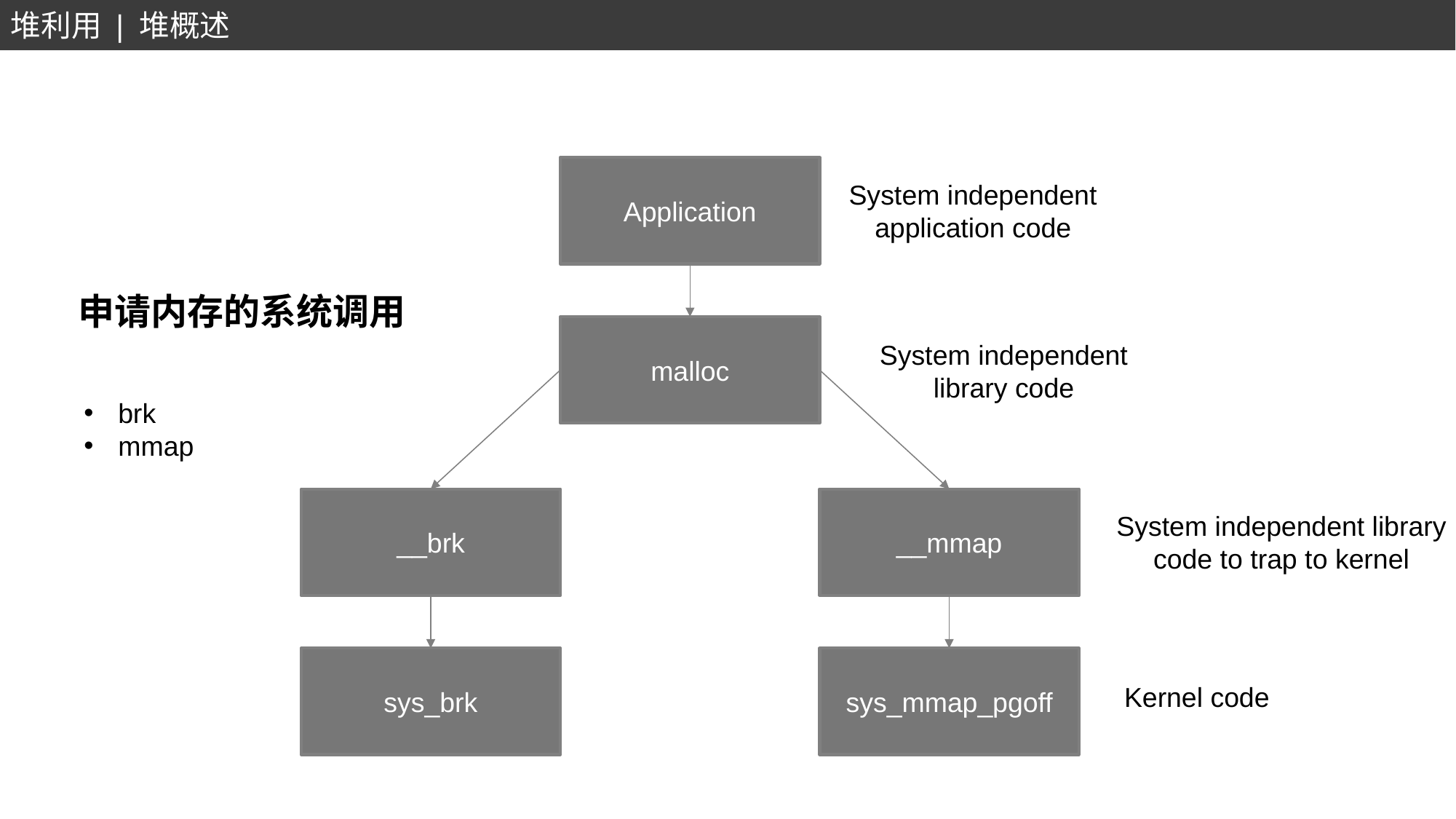

堆利用 | 堆概述
Application
System independent
application code
申请内存的系统调用
malloc
System independent
library code
brk
mmap
__brk
__mmap
System independent library
code to trap to kernel
sys_brk
sys_mmap_pgoff
Kernel code